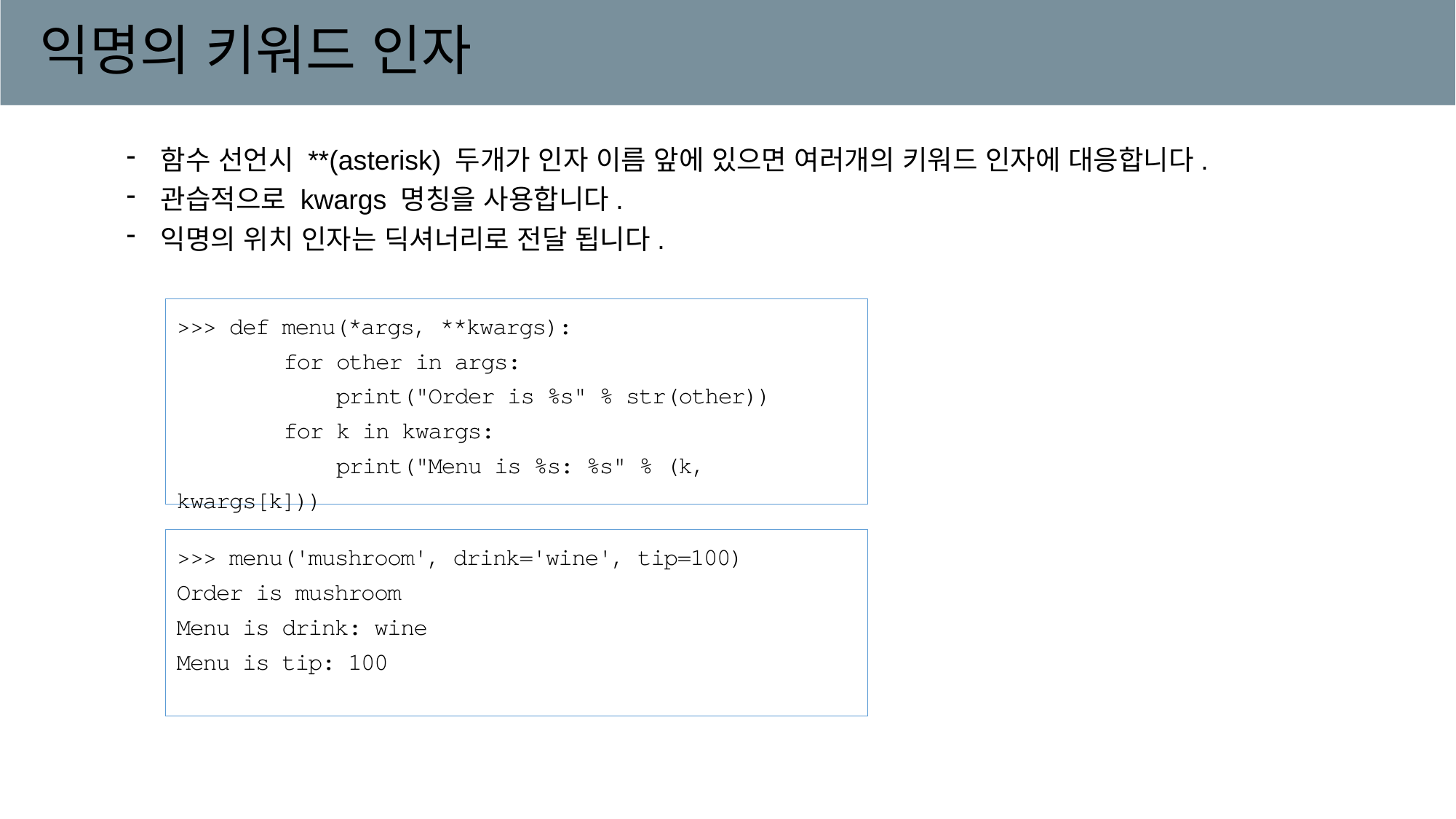

# 익명의 키워드 인자
함수 선언시 **(asterisk) 두개가 인자 이름 앞에 있으면 여러개의 키워드 인자에 대응합니다.
관습적으로 kwargs 명칭을 사용합니다.
익명의 위치 인자는 딕셔너리로 전달 됩니다.
>>> def menu(*args, **kwargs):
        for other in args:
            print("Order is %s" % str(other))
        for k in kwargs:
            print("Menu is %s: %s" % (k, kwargs[k]))
>>> menu('mushroom', drink='wine', tip=100)
Order is mushroom
Menu is drink: wine
Menu is tip: 100